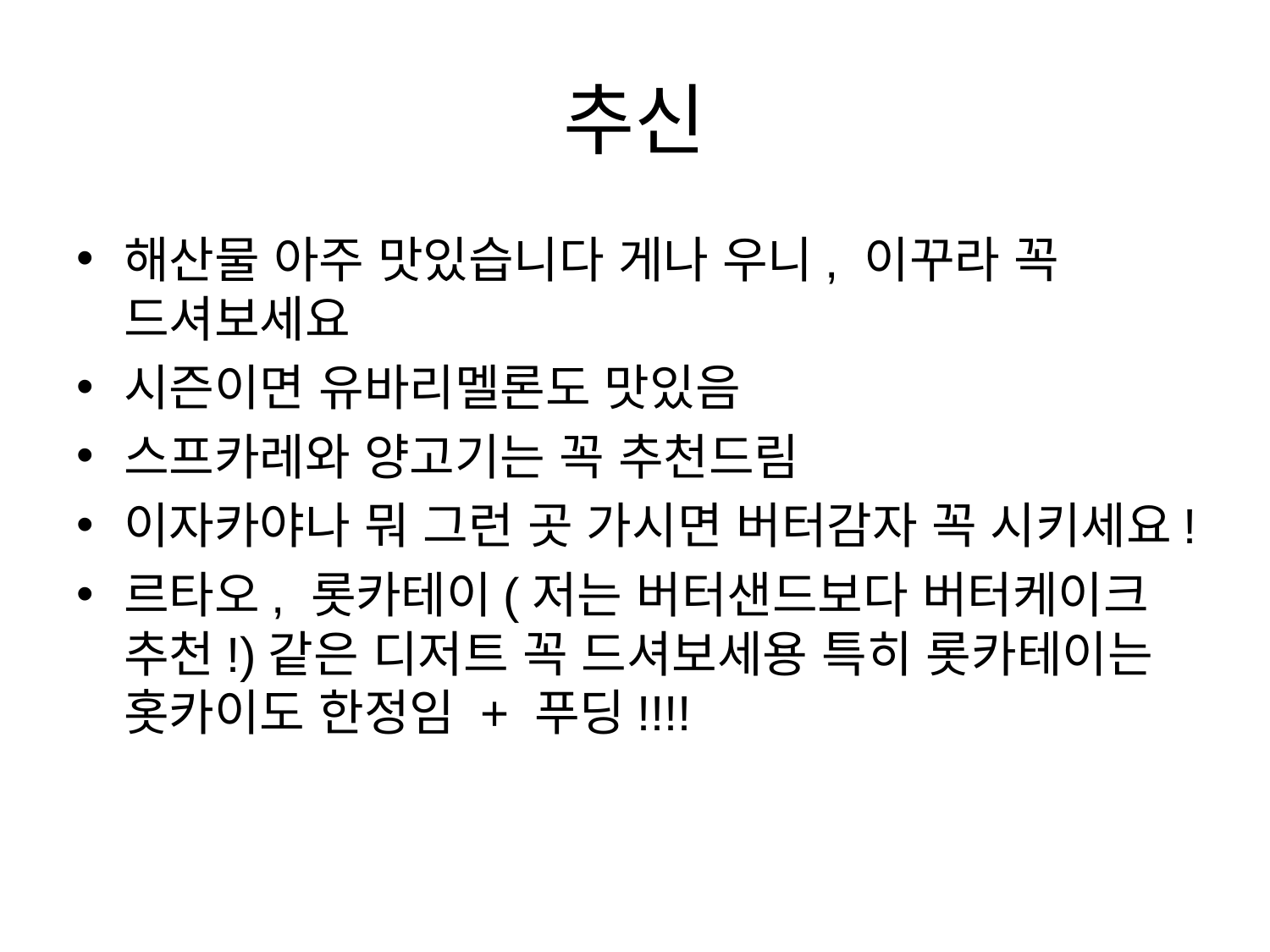

# 추신
해산물 아주 맛있습니다 게나 우니, 이꾸라 꼭 드셔보세요
시즌이면 유바리멜론도 맛있음
스프카레와 양고기는 꼭 추천드림
이자카야나 뭐 그런 곳 가시면 버터감자 꼭 시키세요!
르타오, 롯카테이(저는 버터샌드보다 버터케이크 추천!)같은 디저트 꼭 드셔보세용 특히 롯카테이는 홋카이도 한정임 + 푸딩!!!!